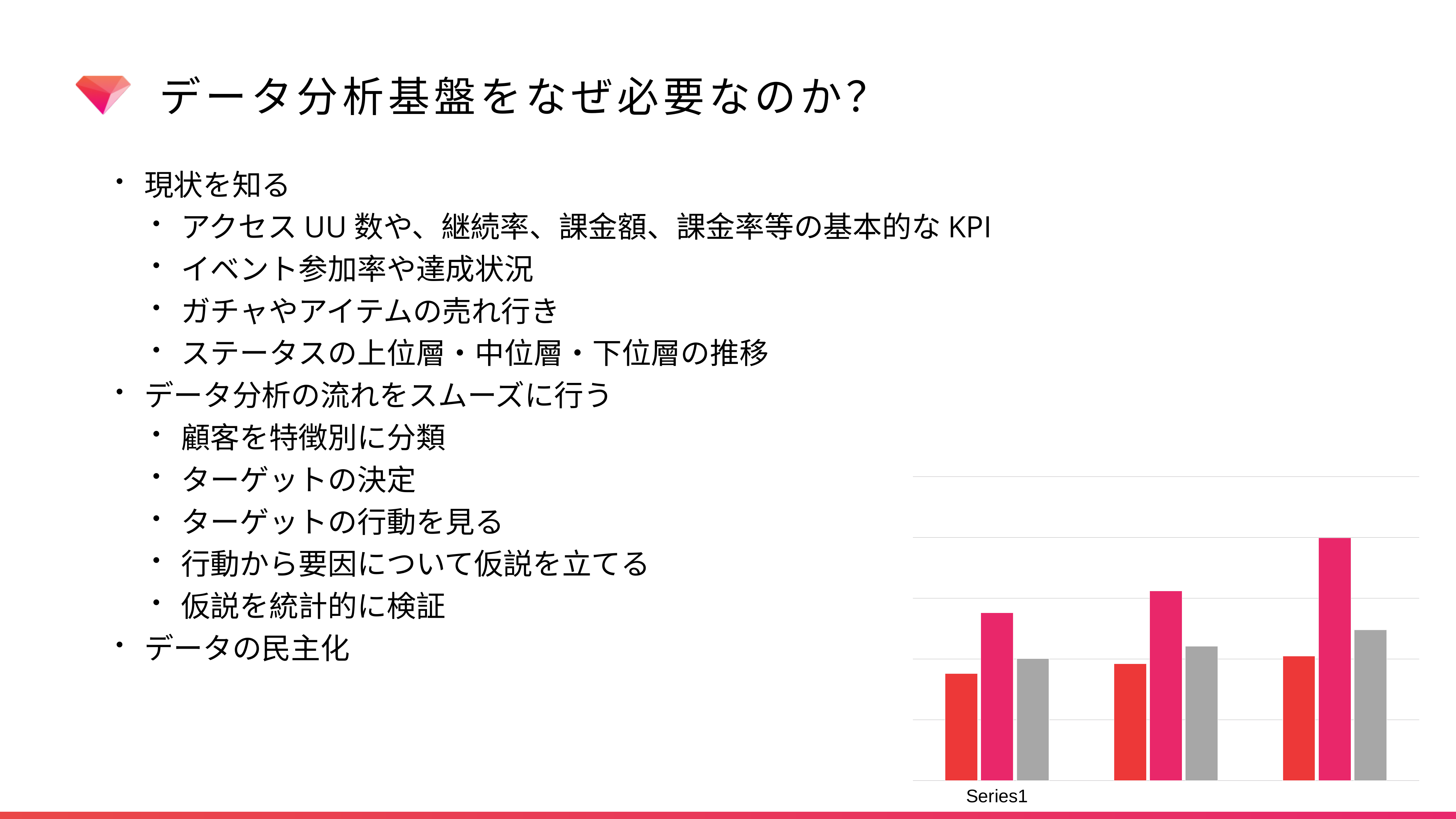

# データ分析基盤をなぜ必要なのか？
現状を知る
アクセスUU数や、継続率、課金額、課金率等の基本的なKPI
イベント参加率や達成状況
ガチャやアイテムの売れ行き
ステータスの上位層・中位層・下位層の推移
データ分析の流れをスムーズに行う
顧客を特徴別に分類
ターゲットの決定
ターゲットの行動を見る
行動から要因について仮説を立てる
仮説を統計的に検証
データの民主化

### Chart

| Category |  |  |  |
|---|---|---|---|
| None | 4413.0 | 6898.0 | 5020.0 |
| None | 4810.0 | 7806.0 | 5526.0 |
| None | 5120.0 | 9984.0 | 6210.0 |
8